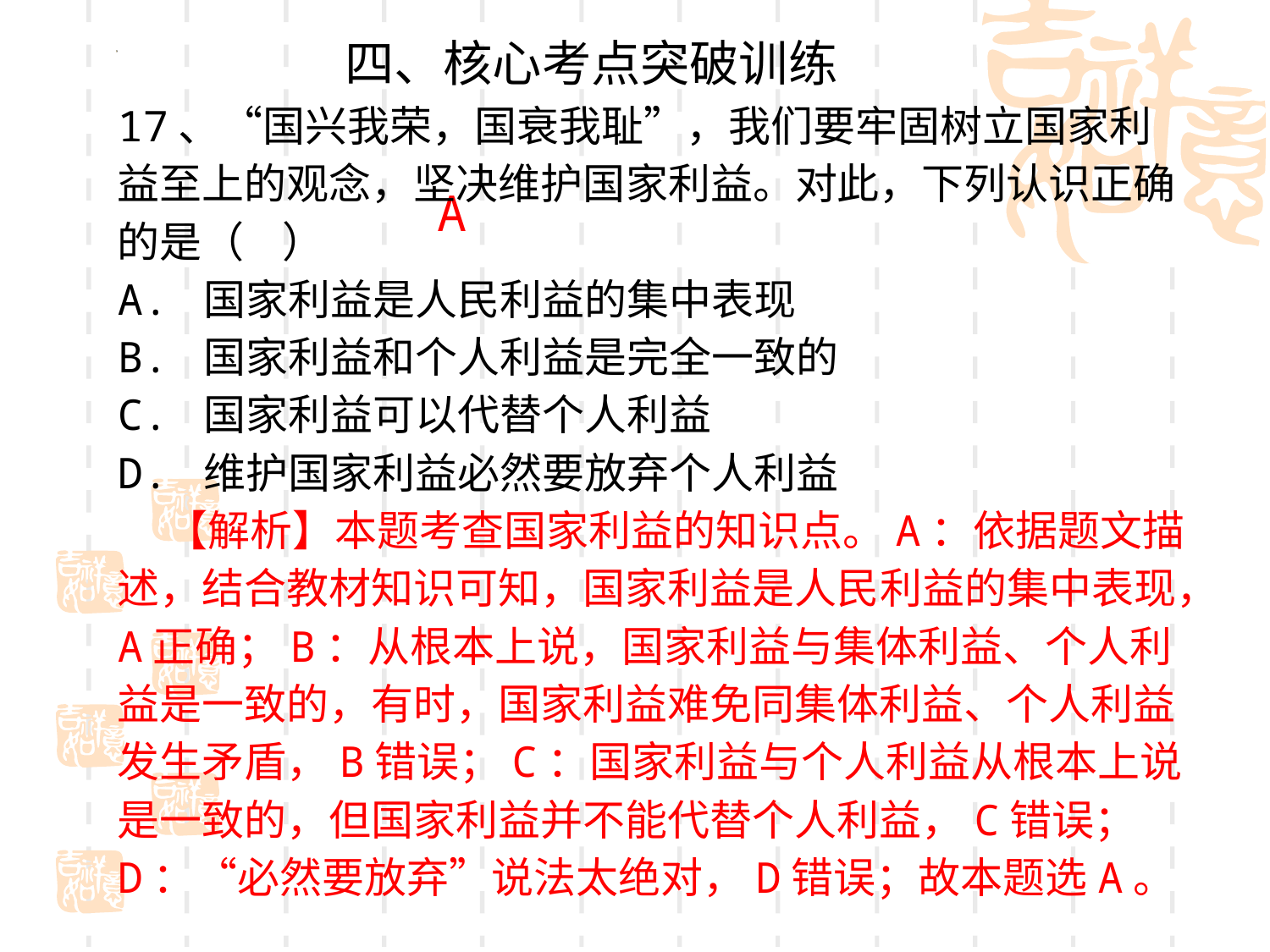

四、核心考点突破训练
17、“国兴我荣，国衰我耻”，我们要牢固树立国家利益至上的观念，坚决维护国家利益。对此，下列认识正确的是（    ）
A. 国家利益是人民利益的集中表现
B. 国家利益和个人利益是完全一致的
C. 国家利益可以代替个人利益
D. 维护国家利益必然要放弃个人利益
    【解析】本题考查国家利益的知识点。A：依据题文描述，结合教材知识可知，国家利益是人民利益的集中表现，A正确；B：从根本上说，国家利益与集体利益、个人利益是一致的，有时，国家利益难免同集体利益、个人利益发生矛盾，B错误；C：国家利益与个人利益从根本上说是一致的，但国家利益并不能代替个人利益，C错误；D：“必然要放弃”说法太绝对，D错误；故本题选A。
A